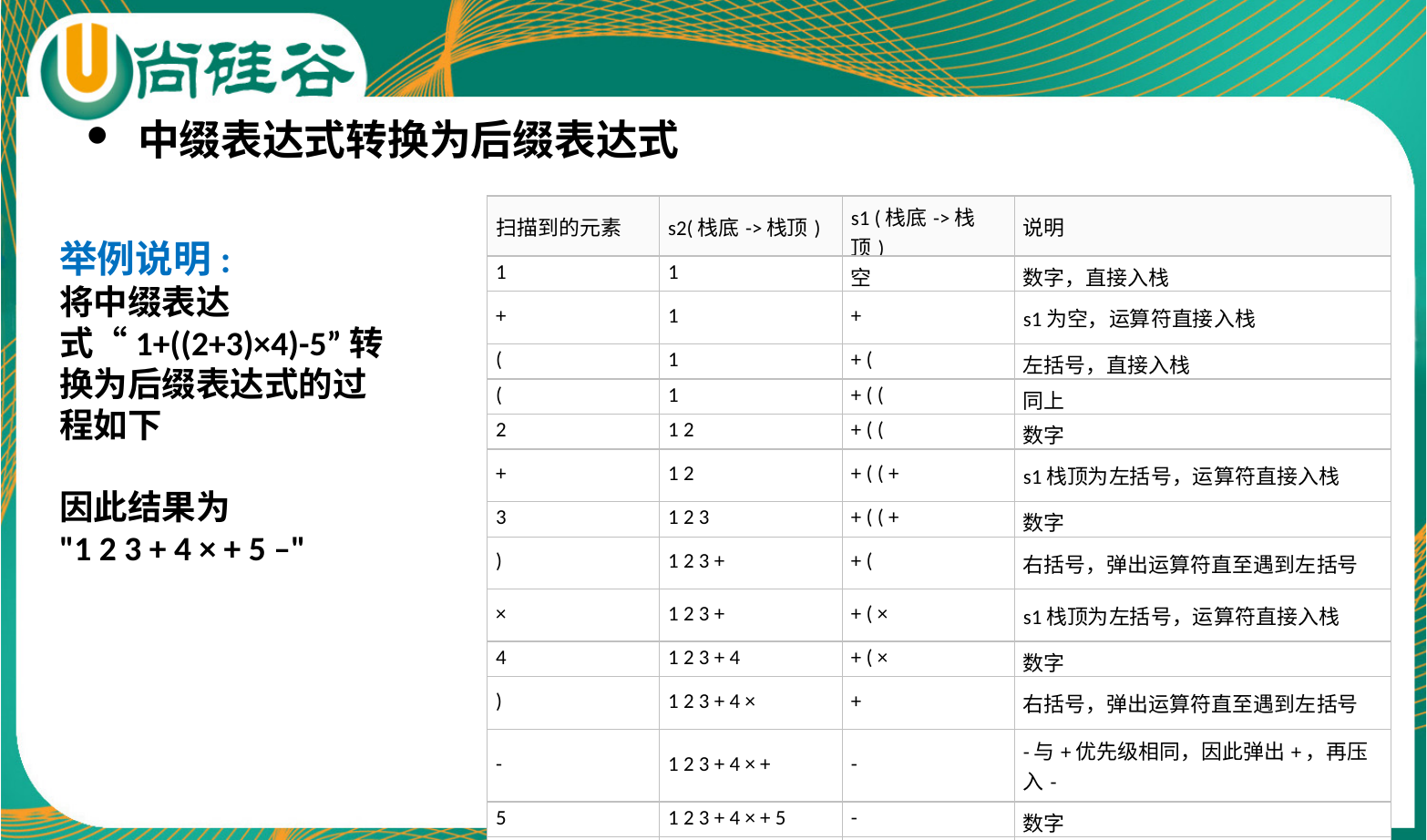

中缀表达式转换为后缀表达式

举例说明:
将中缀表达
式“1+((2+3)×4)-5”转
换为后缀表达式的过
程如下

因此结果为
"1 2 3 + 4 × + 5 –"

| 扫描到的元素 | s2(栈底->栈顶) | s1 (栈底->栈顶) | 说明 |
| --- | --- | --- | --- |
| 1 | 1 | 空 | 数字，直接入栈 |
| + | 1 | + | s1为空，运算符直接入栈 |
| ( | 1 | + ( | 左括号，直接入栈 |
| ( | 1 | + ( ( | 同上 |
| 2 | 1 2 | + ( ( | 数字 |
| + | 1 2 | + ( ( + | s1栈顶为左括号，运算符直接入栈 |
| 3 | 1 2 3 | + ( ( + | 数字 |
| ) | 1 2 3 + | + ( | 右括号，弹出运算符直至遇到左括号 |
| × | 1 2 3 + | + ( × | s1栈顶为左括号，运算符直接入栈 |
| 4 | 1 2 3 + 4 | + ( × | 数字 |
| ) | 1 2 3 + 4 × | + | 右括号，弹出运算符直至遇到左括号 |
| - | 1 2 3 + 4 × + | - | -与+优先级相同，因此弹出+，再压入- |
| 5 | 1 2 3 + 4 × + 5 | - | 数字 |
| 到达最右端 | 1 2 3 + 4 × + 5 - | 空 | s1中剩余的运算符 |